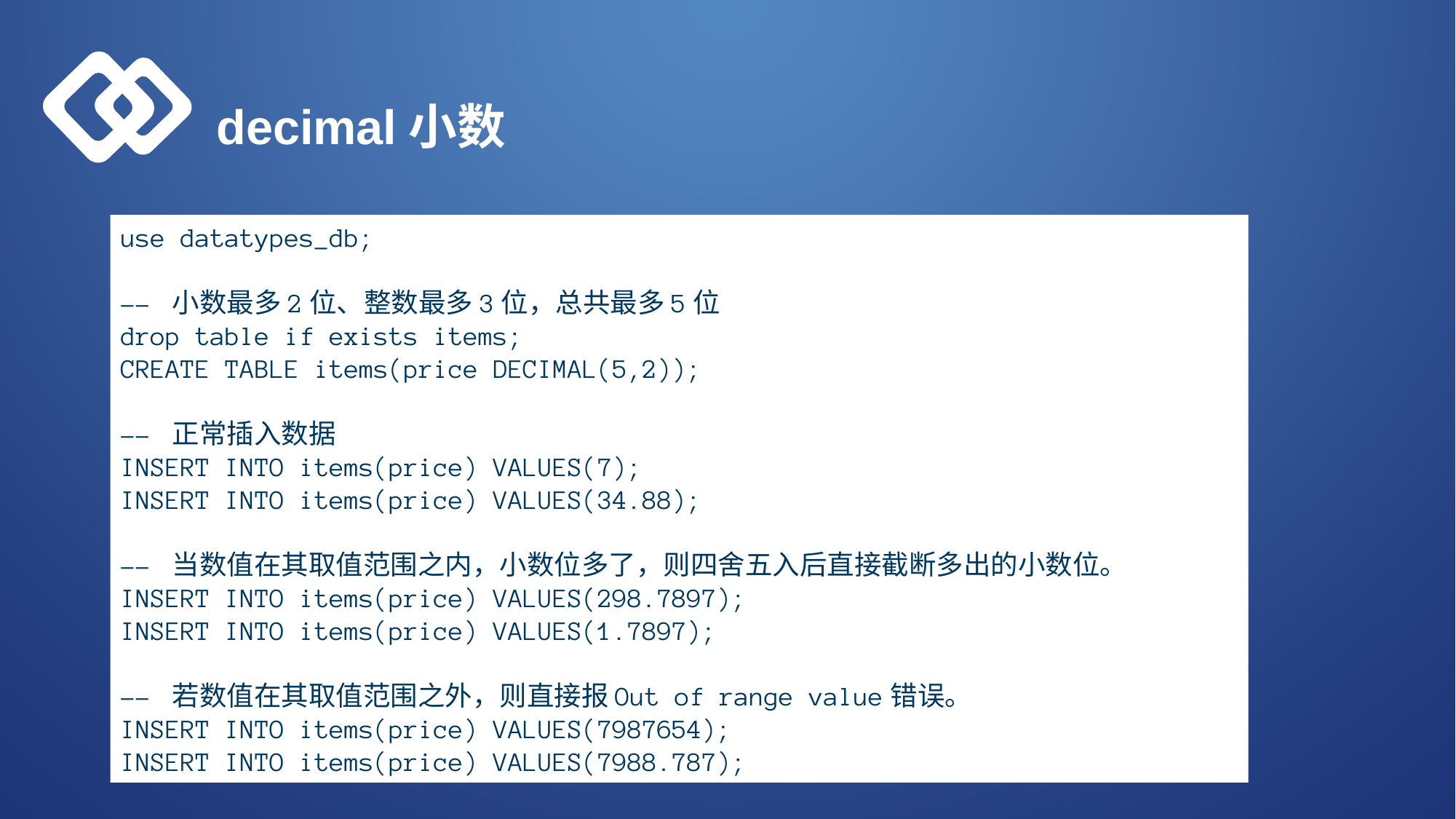

decimal小数

use datatypes_db;

-- 小数最多2位、整数最多3位，总共最多5位
drop table if exists items;
CREATE TABLE items(price DECIMAL(5,2));

-- 正常插入数据
INSERT INTO items(price) VALUES(7);
INSERT INTO items(price) VALUES(34.88);

-- 当数值在其取值范围之内，小数位多了，则四舍五入后直接截断多出的小数位。
INSERT INTO items(price) VALUES(298.7897);
INSERT INTO items(price) VALUES(1.7897);

-- 若数值在其取值范围之外，则直接报Out of range value错误。
INSERT INTO items(price) VALUES(7987654);
INSERT INTO items(price) VALUES(7988.787);